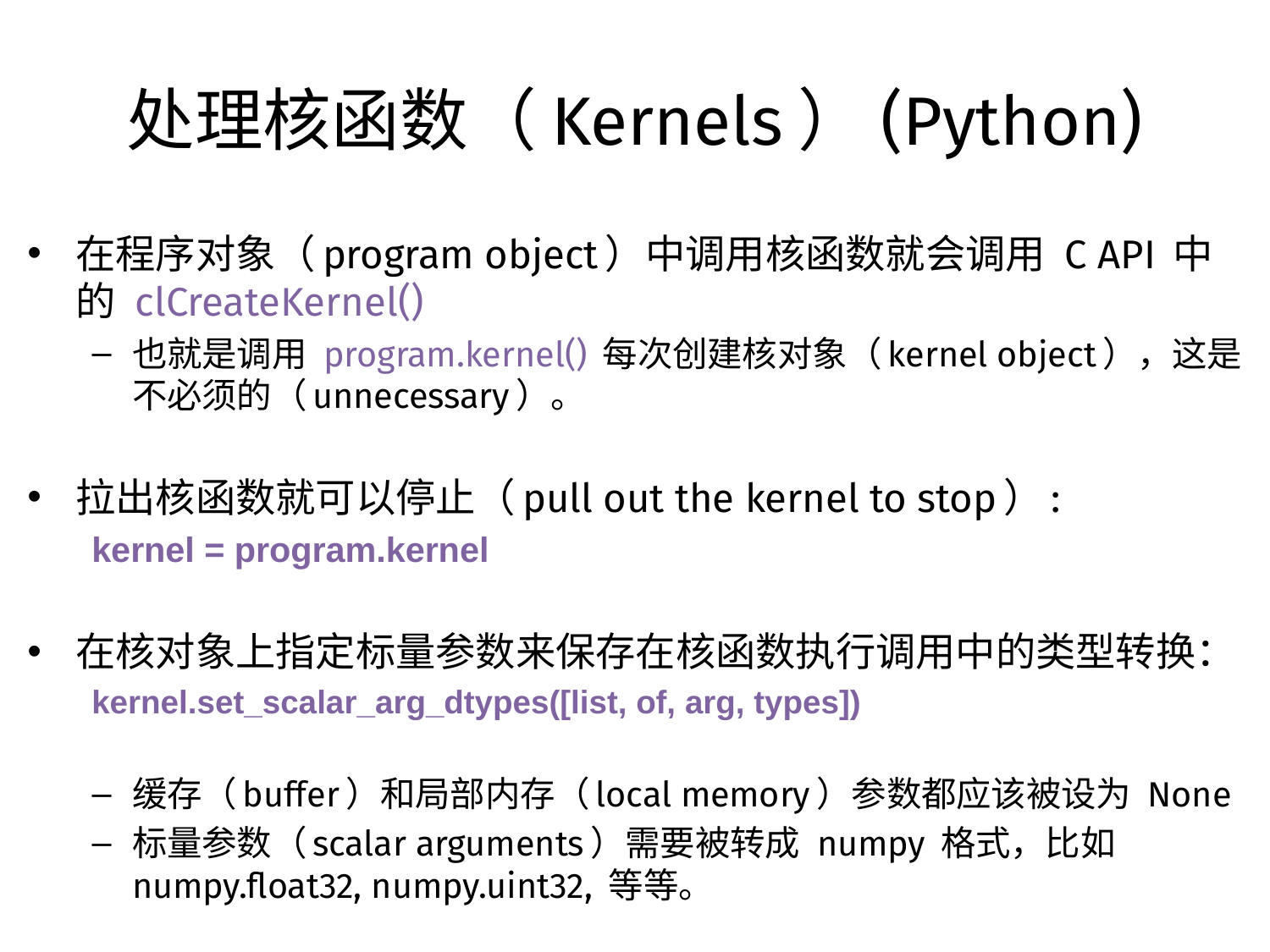

处理核函数（Kernels）(Python)
在程序对象（program object）中调用核函数就会调用 C API 中的 clCreateKernel()
也就是调用 program.kernel() 每次创建核对象（kernel object），这是不必须的（unnecessary）。

拉出核函数就可以停止（pull out the kernel to stop）:
kernel = program.kernel

在核对象上指定标量参数来保存在核函数执行调用中的类型转换：
kernel.set_scalar_arg_dtypes([list, of, arg, types])

缓存（buffer）和局部内存（local memory）参数都应该被设为 None
标量参数（scalar arguments）需要被转成 numpy 格式，比如 numpy.float32, numpy.uint32, 等等。